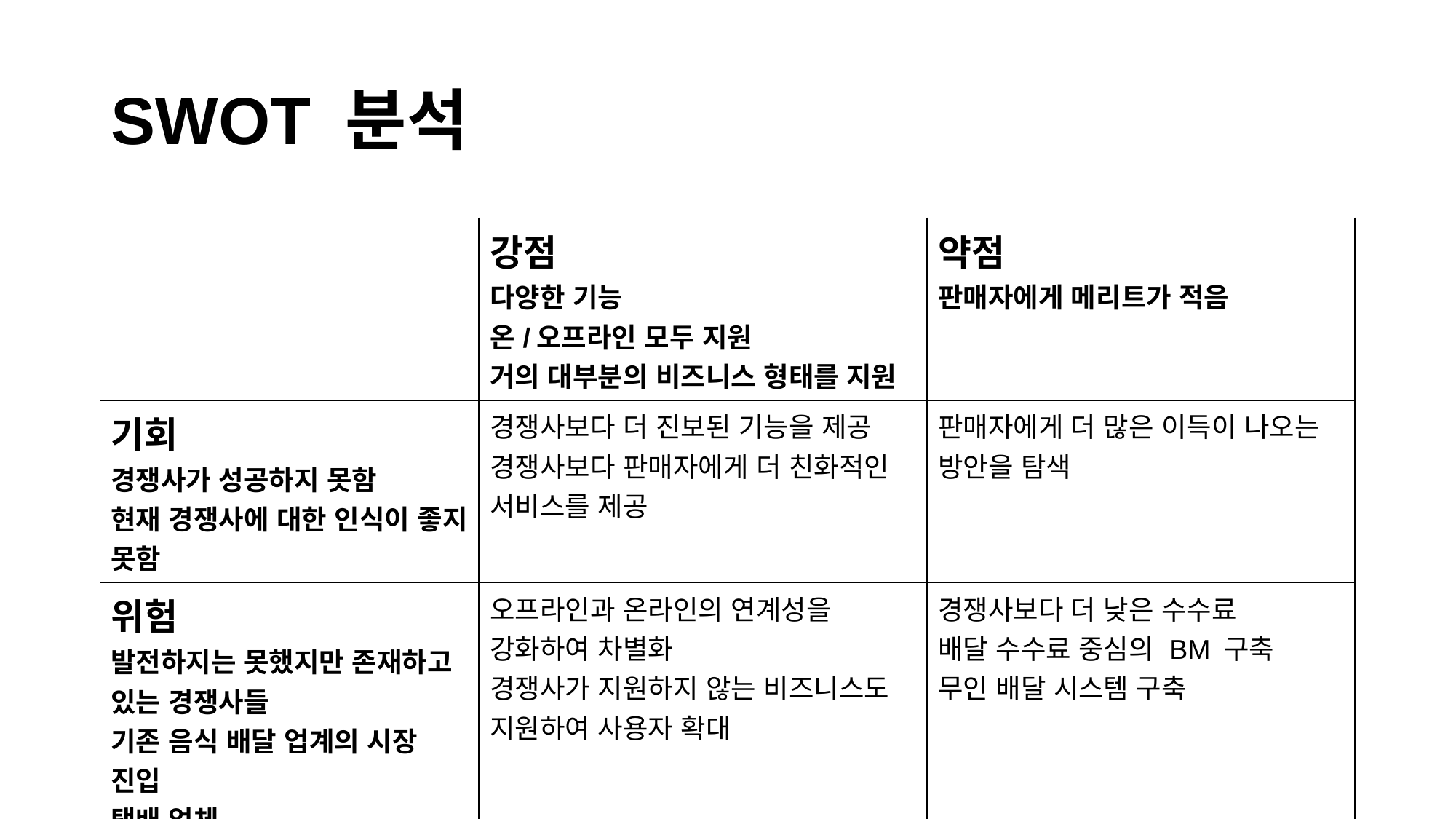

# SWOT 분석
|  | 강점 다양한 기능 온/오프라인 모두 지원 거의 대부분의 비즈니스 형태를 지원 | 약점 판매자에게 메리트가 적음 |
| --- | --- | --- |
| 기회 경쟁사가 성공하지 못함 현재 경쟁사에 대한 인식이 좋지 못함 | 경쟁사보다 더 진보된 기능을 제공 경쟁사보다 판매자에게 더 친화적인 서비스를 제공 | 판매자에게 더 많은 이득이 나오는 방안을 탐색 |
| 위험 발전하지는 못했지만 존재하고 있는 경쟁사들 기존 음식 배달 업계의 시장 진입 택배 업체 | 오프라인과 온라인의 연계성을 강화하여 차별화 경쟁사가 지원하지 않는 비즈니스도 지원하여 사용자 확대 | 경쟁사보다 더 낮은 수수료 배달 수수료 중심의 BM 구축 무인 배달 시스템 구축 |